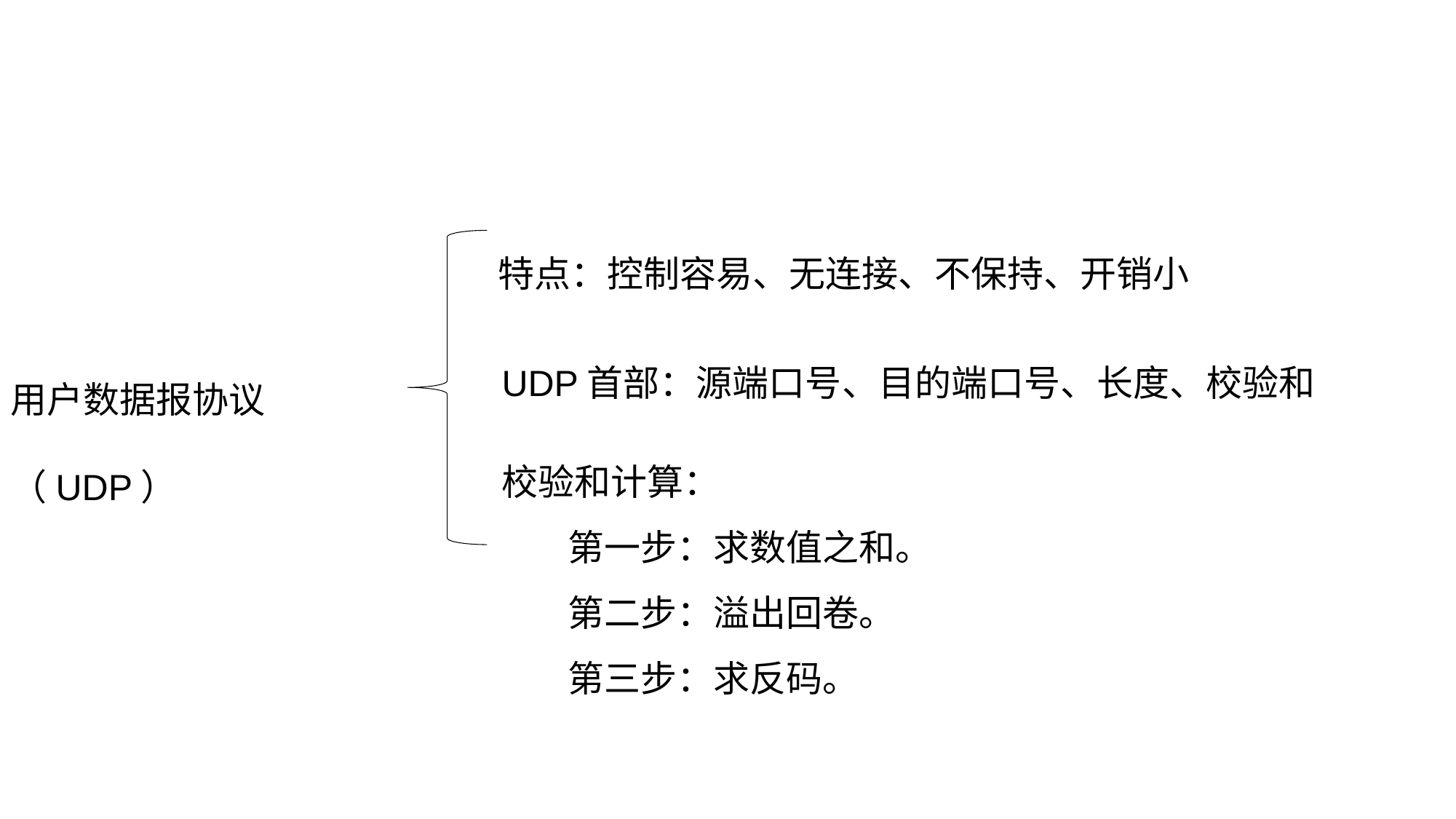

特点：控制容易、无连接、不保持、开销小

用户数据报协议（UDP）
UDP首部：源端口号、目的端口号、长度、校验和
校验和计算：
       第一步：求数值之和。
       第二步：溢出回卷。
       第三步：求反码。